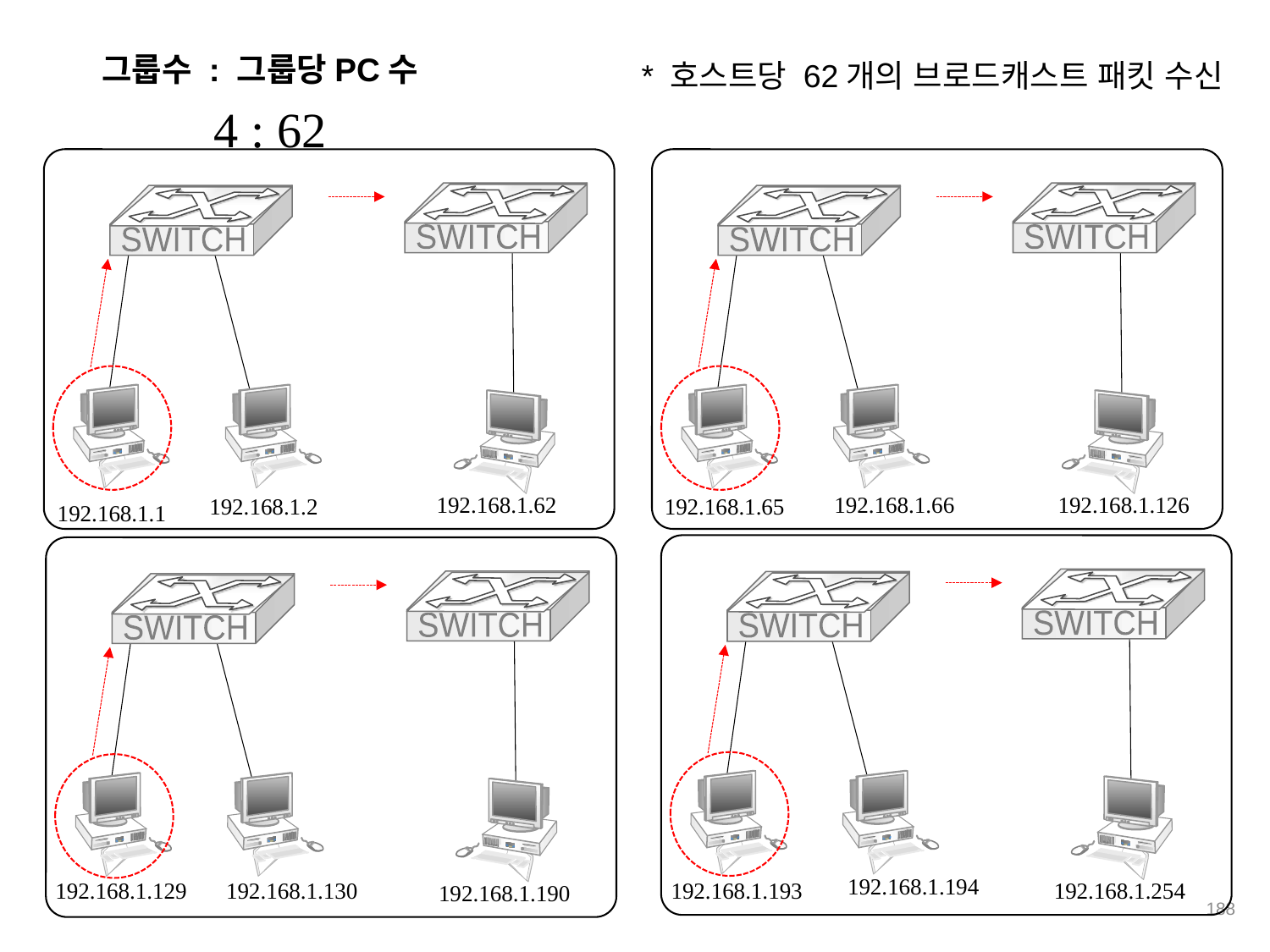

그룹수 : 그룹당PC수
* 호스트당 62개의 브로드캐스트 패킷 수신
4 : 62

SWITCH
SWITCH
SWITCH
SWITCH

 192.168.1.126
 192.168.1.62
 192.168.1.66
 192.168.1.65
 192.168.1.2
 192.168.1.1

SWITCH
SWITCH
SWITCH
SWITCH

 192.168.1.194
 192.168.1.193
 192.168.1.129
 192.168.1.254
 192.168.1.130
 192.168.1.190
188